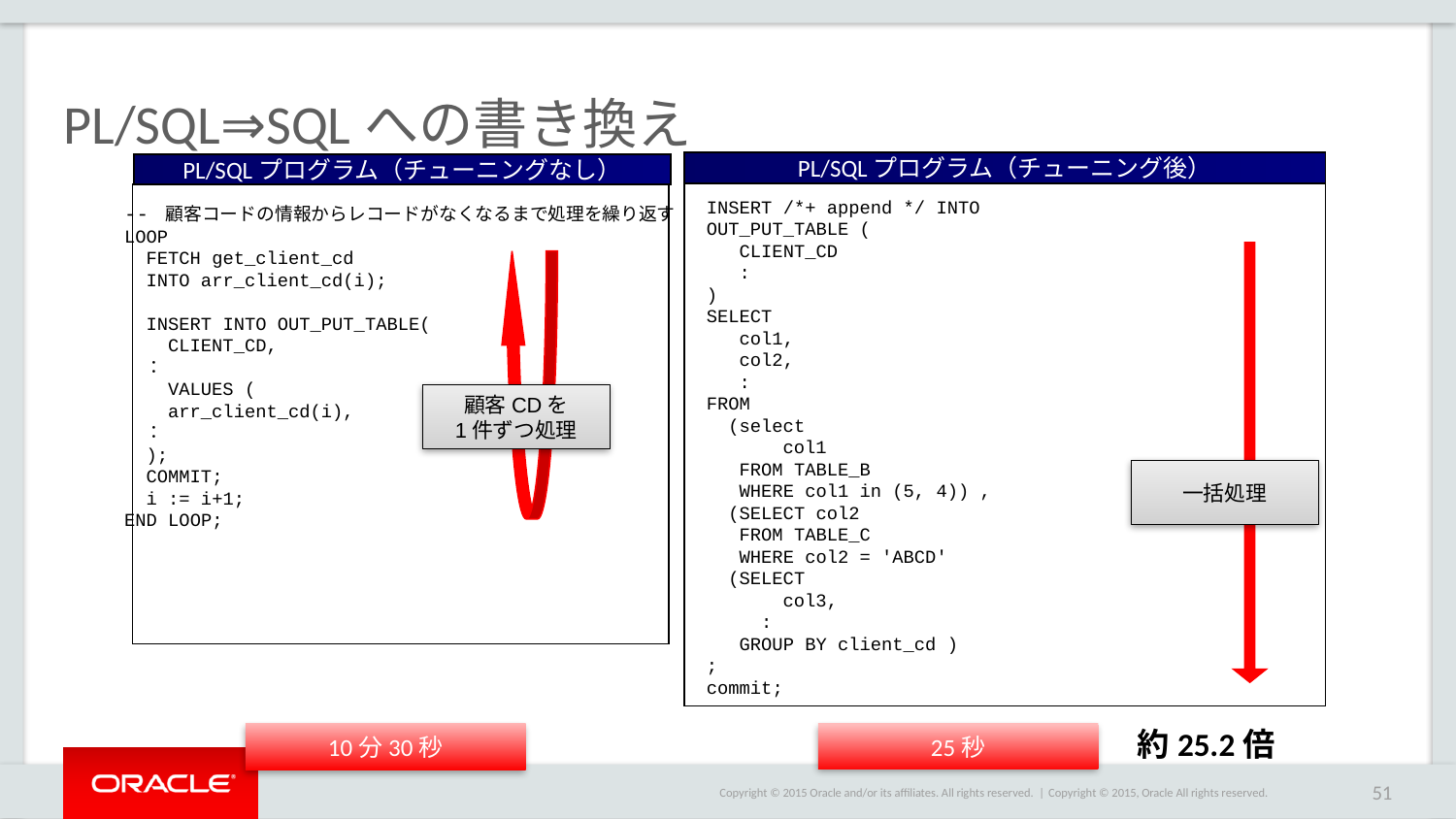

# PL/SQL⇒SQLへの書き換え
PL/SQLプログラム（チューニング後）
PL/SQLプログラム（チューニングなし）

INSERT /*+ append */ INTO OUT_PUT_TABLE (
   CLIENT_CD
   :
)
SELECT
   col1,
   col2,
   :
FROM
  (select
       col1
   FROM TABLE_B
   WHERE col1 in (5, 4)) ,
  (SELECT col2
   FROM TABLE_C
   WHERE col2 = 'ABCD'
  (SELECT
       col3,
     :
   GROUP BY client_cd )
;
commit;
-- 顧客コードの情報からレコードがなくなるまで処理を繰り返す
LOOP
  FETCH get_client_cd
  INTO arr_client_cd(i);

  INSERT INTO OUT_PUT_TABLE(
    CLIENT_CD,
    ：
    VALUES (
    arr_client_cd(i),
    ：
  );
  COMMIT;
  i := i+1;
END LOOP;

顧客CDを
1件ずつ処理
一括処理
約25.2倍
25秒
10分30秒
Copyright © 2015, Oracle All rights reserved.
51